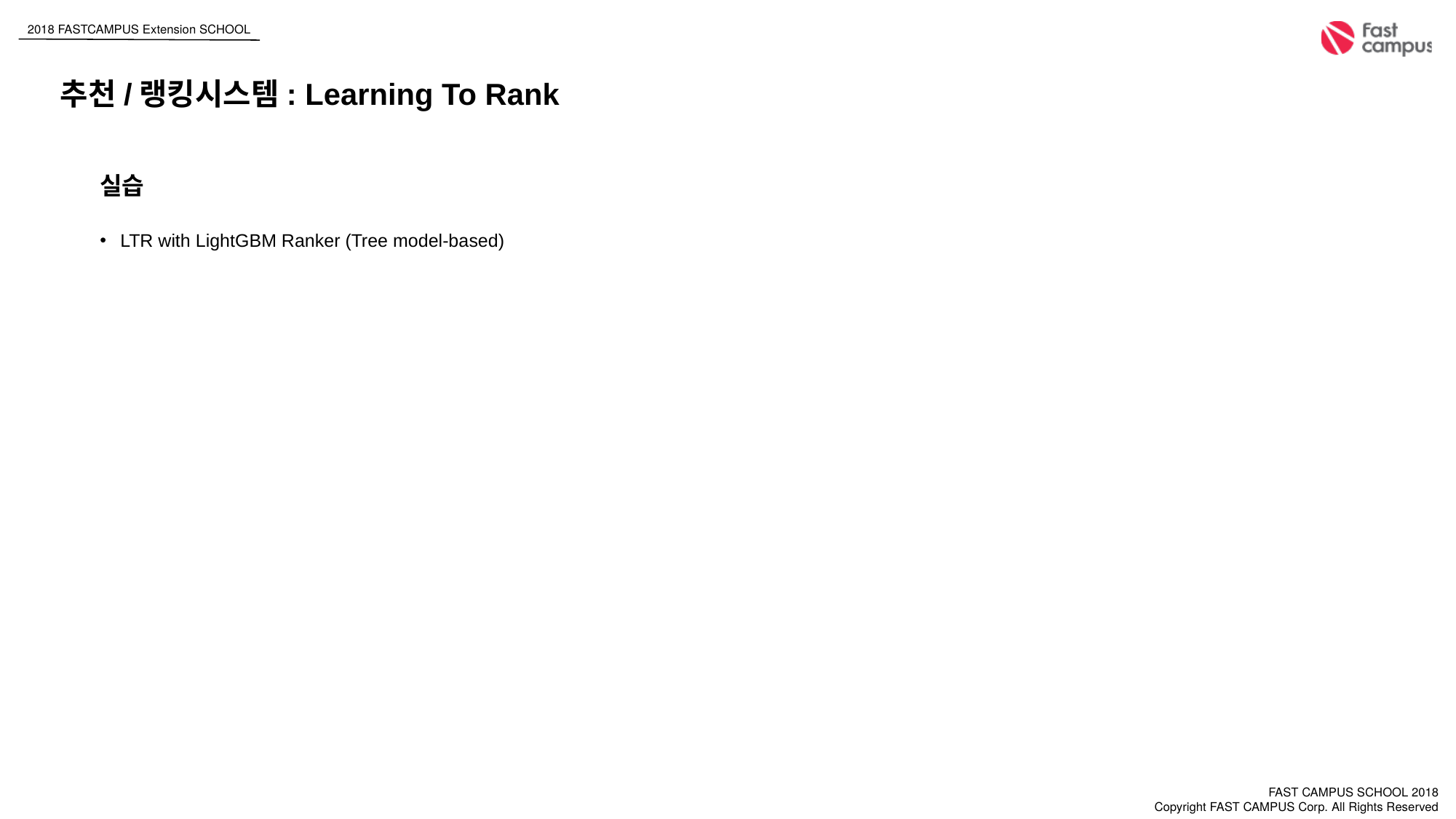

추천/랭킹시스템: Learning To Rank
실습

LTR with LightGBM Ranker (Tree model-based)